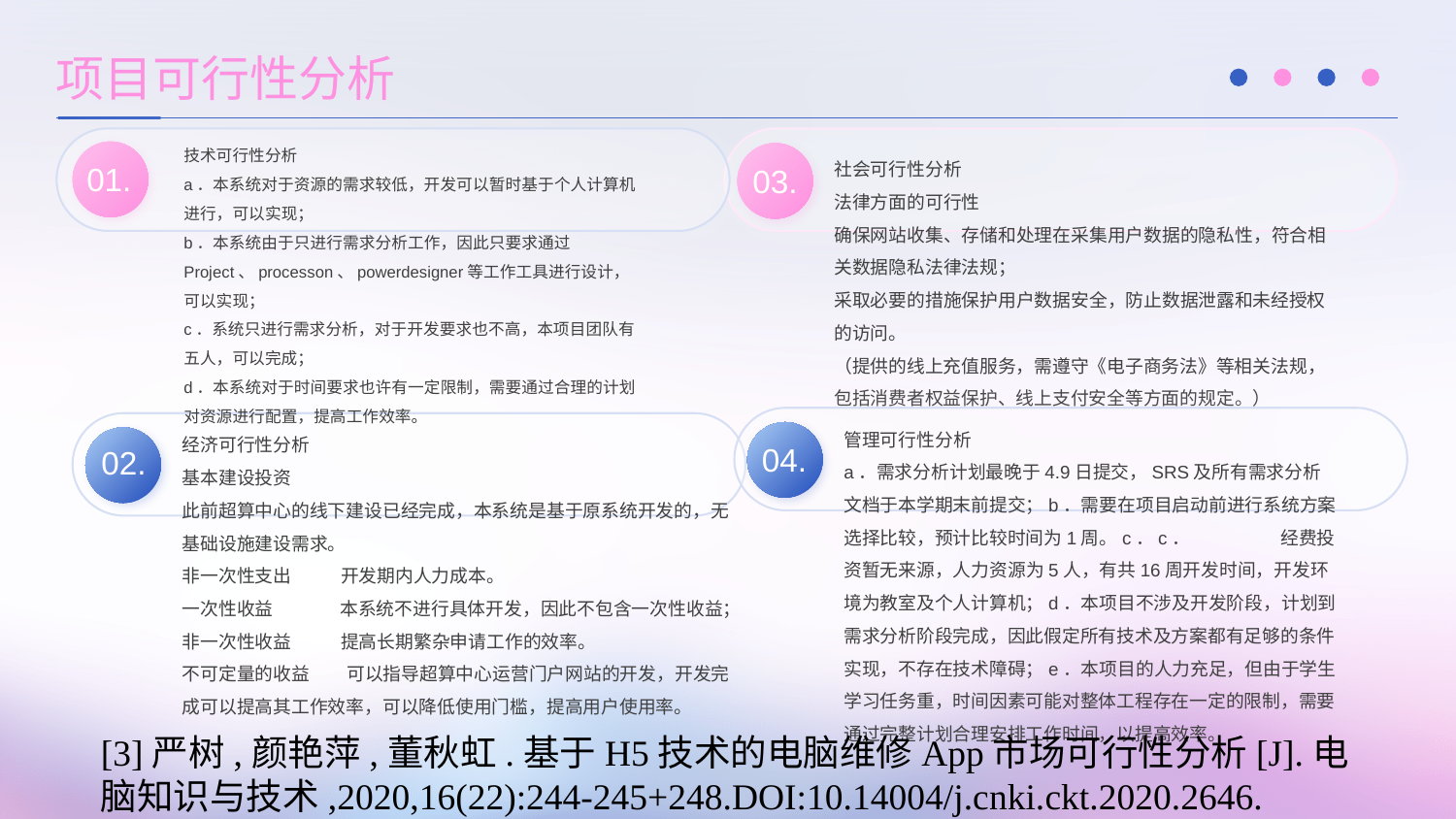

项目可行性分析

技术可行性分析
a．本系统对于资源的需求较低，开发可以暂时基于个人计算机进行，可以实现；
b．本系统由于只进行需求分析工作，因此只要求通过Project、processon、powerdesigner等工作工具进行设计，可以实现；
c．系统只进行需求分析，对于开发要求也不高，本项目团队有五人，可以完成；
d．本系统对于时间要求也许有一定限制，需要通过合理的计划对资源进行配置，提高工作效率。

01.

社会可行性分析
法律方面的可行性
确保网站收集、存储和处理在采集用户数据的隐私性，符合相关数据隐私法律法规；
采取必要的措施保护用户数据安全，防止数据泄露和未经授权的访问。
（提供的线上充值服务，需遵守《电子商务法》等相关法规，包括消费者权益保护、线上支付安全等方面的规定。）

03.

管理可行性分析
a．需求分析计划最晚于4.9日提交，SRS及所有需求分析文档于本学期末前提交；b．需要在项目启动前进行系统方案选择比较，预计比较时间为1周。c．c．	经费投资暂无来源，人力资源为5人，有共16周开发时间，开发环境为教室及个人计算机；d．本项目不涉及开发阶段，计划到需求分析阶段完成，因此假定所有技术及方案都有足够的条件实现，不存在技术障碍；e．本项目的人力充足，但由于学生学习任务重，时间因素可能对整体工程存在一定的限制，需要通过完整计划合理安排工作时间，以提高效率。

04.

经济可行性分析
基本建设投资
此前超算中心的线下建设已经完成，本系统是基于原系统开发的，无基础设施建设需求。
非一次性支出            开发期内人力成本。
一次性收益   	   本系统不进行具体开发，因此不包含一次性收益；
非一次性收益            提高长期繁杂申请工作的效率。
不可定量的收益         可以指导超算中心运营门户网站的开发，开发完成可以提高其工作效率，可以降低使用门槛，提高用户使用率。

02.
[3]严树,颜艳萍,董秋虹.基于H5技术的电脑维修App市场可行性分析[J].电脑知识与技术,2020,16(22):244-245+248.DOI:10.14004/j.cnki.ckt.2020.2646.